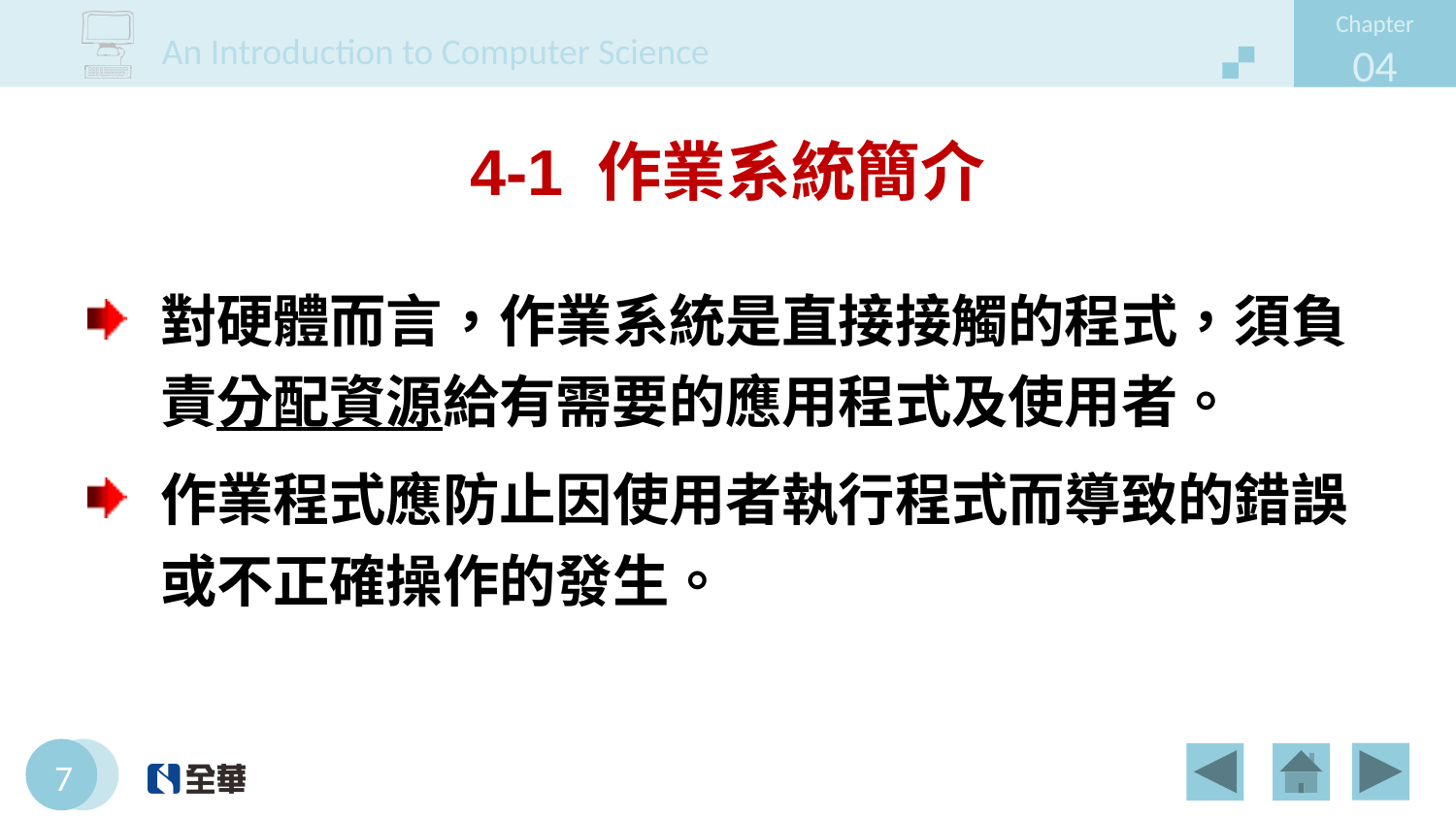

# 4-1 作業系統簡介
對硬體而言，作業系統是直接接觸的程式，須負責分配資源給有需要的應用程式及使用者。
作業程式應防止因使用者執行程式而導致的錯誤或不正確操作的發生。